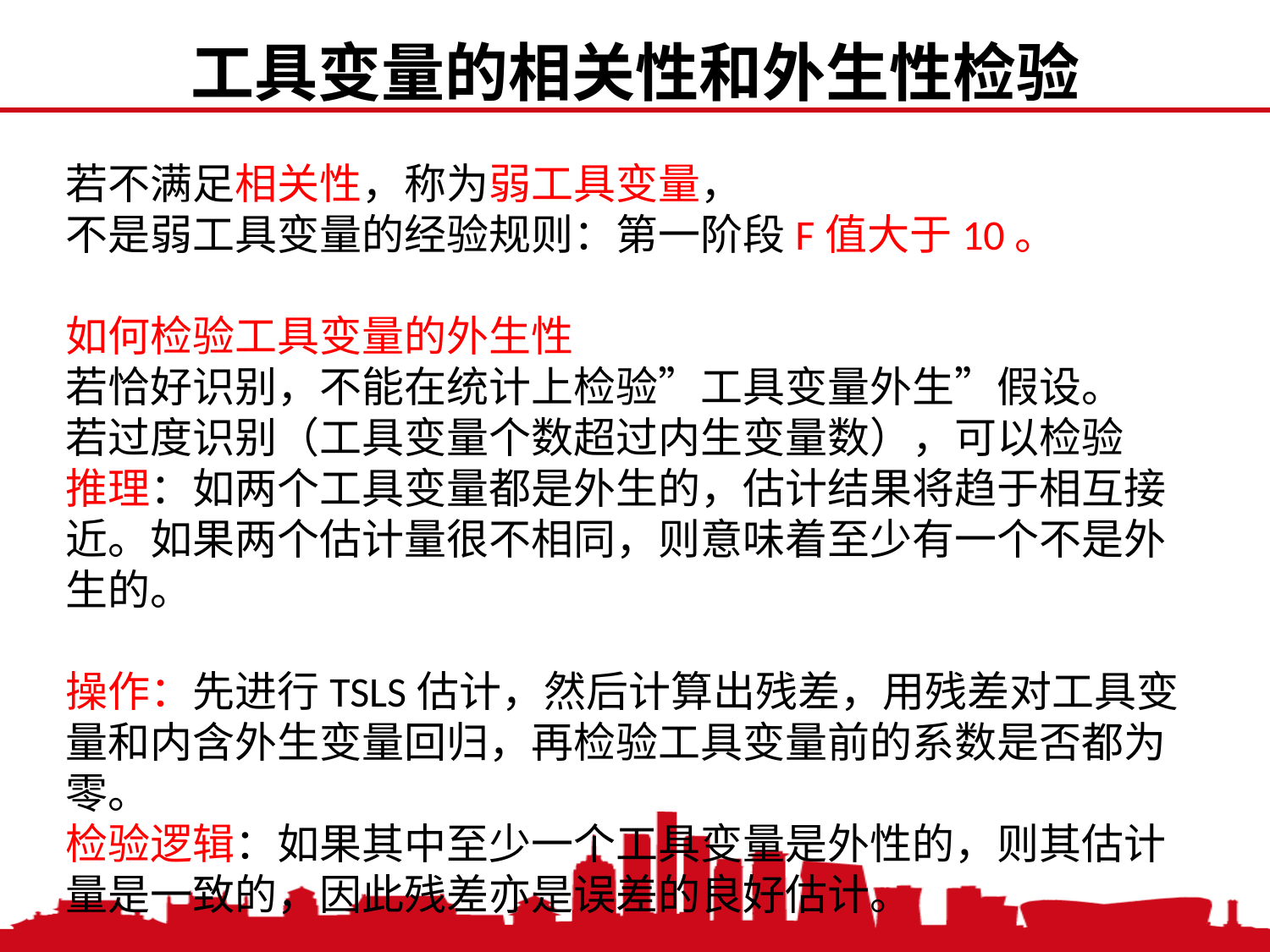

工具变量的相关性和外生性检验
若不满足相关性，称为弱工具变量，
不是弱工具变量的经验规则：第一阶段F值大于10。

如何检验工具变量的外生性
若恰好识别，不能在统计上检验”工具变量外生”假设。
若过度识别（工具变量个数超过内生变量数），可以检验
推理：如两个工具变量都是外生的，估计结果将趋于相互接近。如果两个估计量很不相同，则意味着至少有一个不是外生的。

操作：先进行TSLS估计，然后计算出残差，用残差对工具变量和内含外生变量回归，再检验工具变量前的系数是否都为零。
检验逻辑：如果其中至少一个工具变量是外性的，则其估计量是一致的，因此残差亦是误差的良好估计。